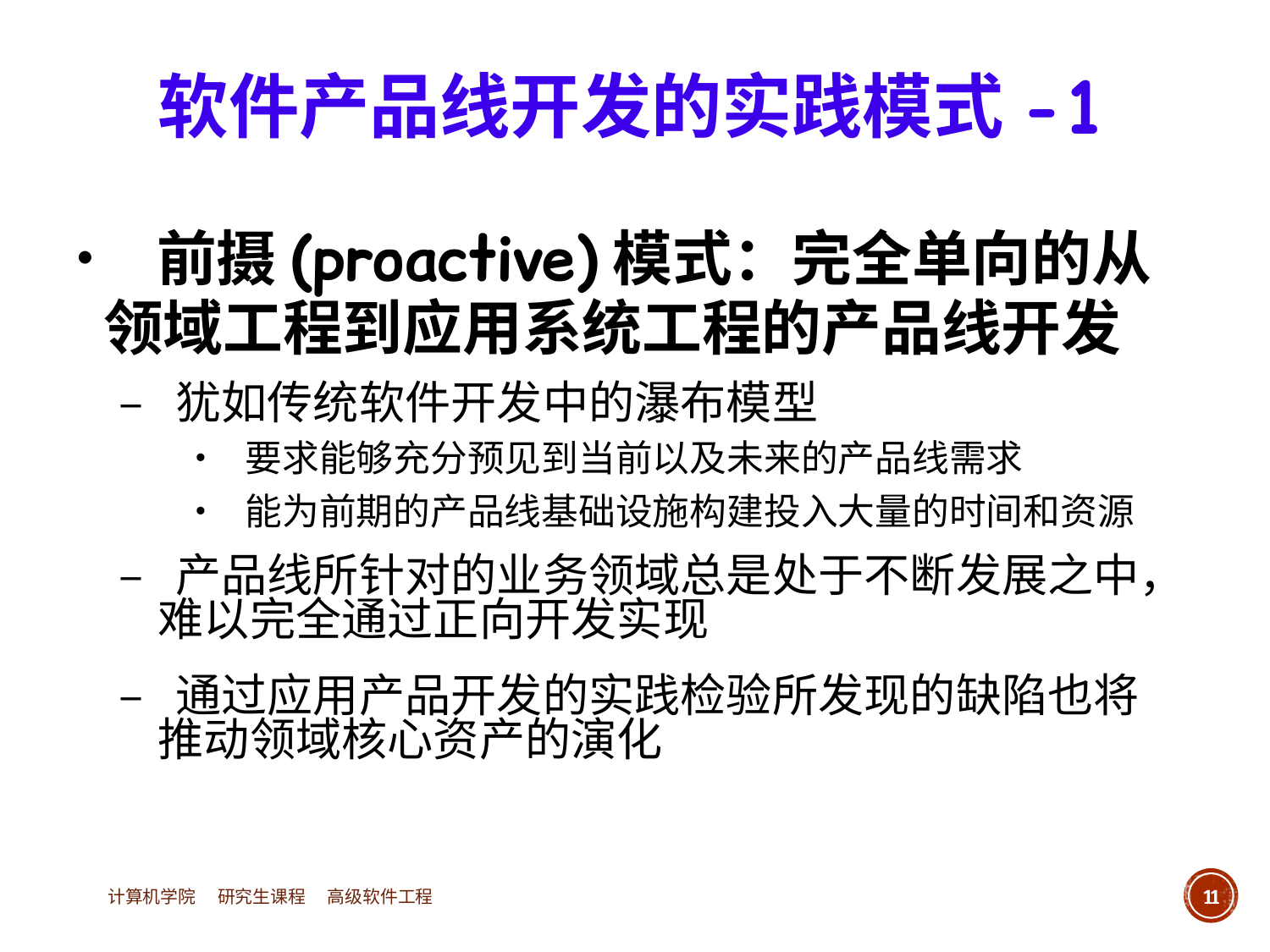

软件产品线开发的实践模式-1

•  前摄(proactive)模式：完全单向的从
	领域工程到应用系统工程的产品线开发
		–  犹如传统软件开发中的瀑布模型
				•  要求能够充分预见到当前以及未来的产品线需求
				•  能为前期的产品线基础设施构建投入大量的时间和资源
		–  产品线所针对的业务领域总是处于不断发展之中，
			难以完全通过正向开发实现
		–  通过应用产品开发的实践检验所发现的缺陷也将
			推动领域核心资产的演化
计算机学院    研究生课程    高级软件工程
11